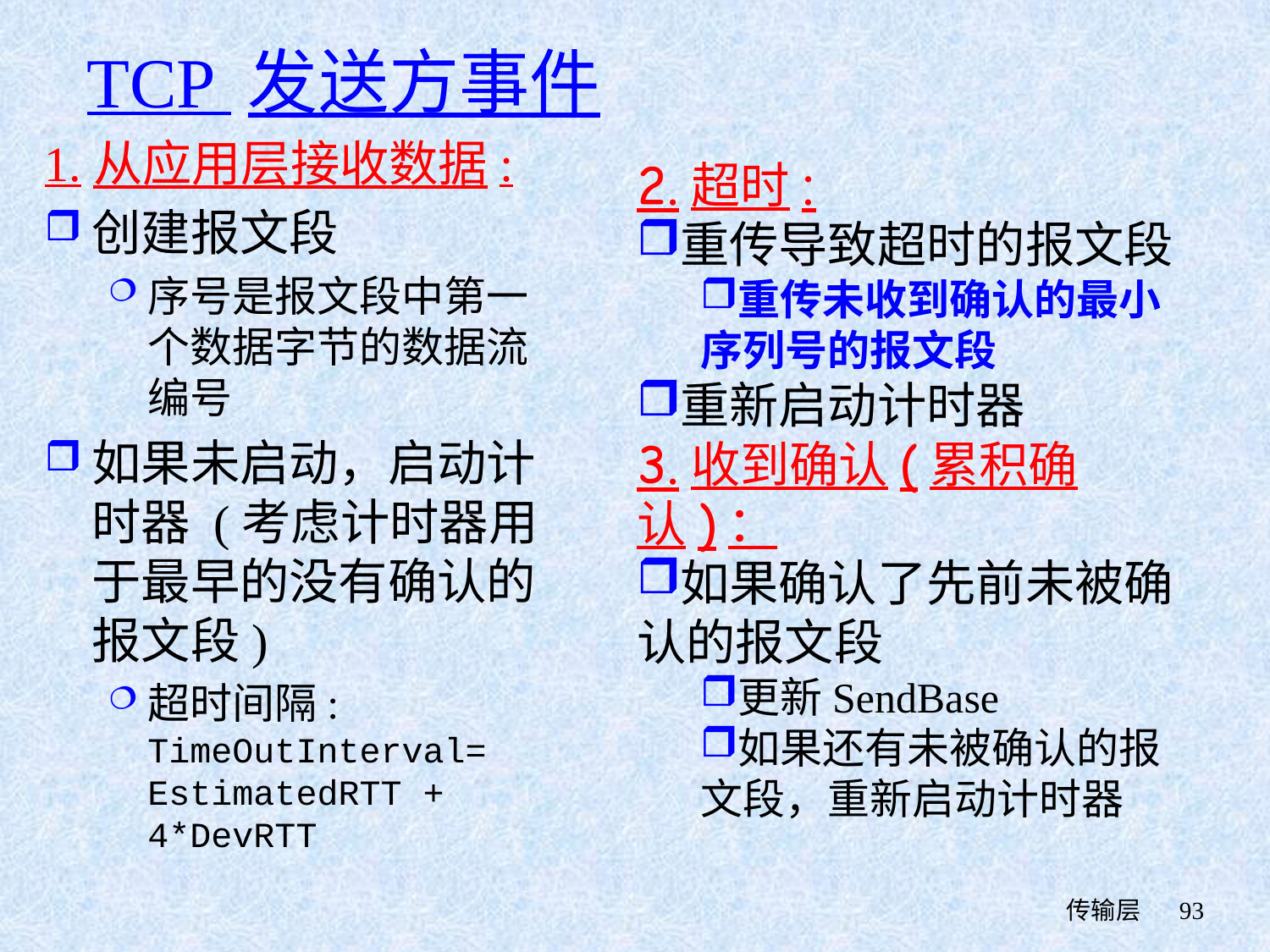

# TCP 发送方事件
1.从应用层接收数据:
创建报文段
序号是报文段中第一个数据字节的数据流编号
如果未启动，启动计时器 (考虑计时器用于最早的没有确认的报文段)
超时间隔: TimeOutInterval= EstimatedRTT + 4*DevRTT
2.超时:
重传导致超时的报文段
重传未收到确认的最小序列号的报文段
重新启动计时器
3.收到确认(累积确认)：
如果确认了先前未被确认的报文段
更新SendBase
如果还有未被确认的报文段，重新启动计时器
 传输层
93